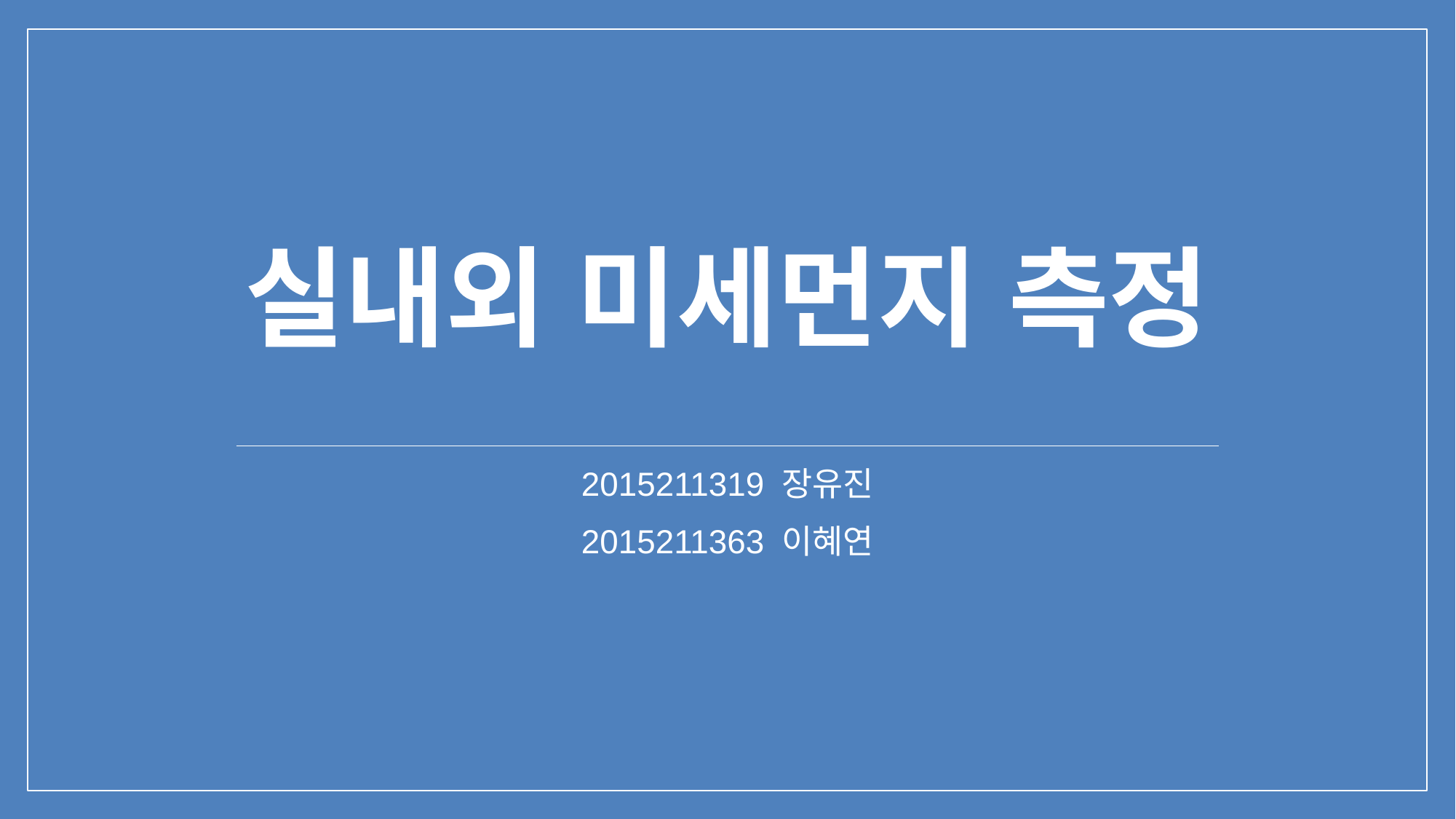

# 실내외 미세먼지 측정
2015211319 장유진
2015211363 이혜연